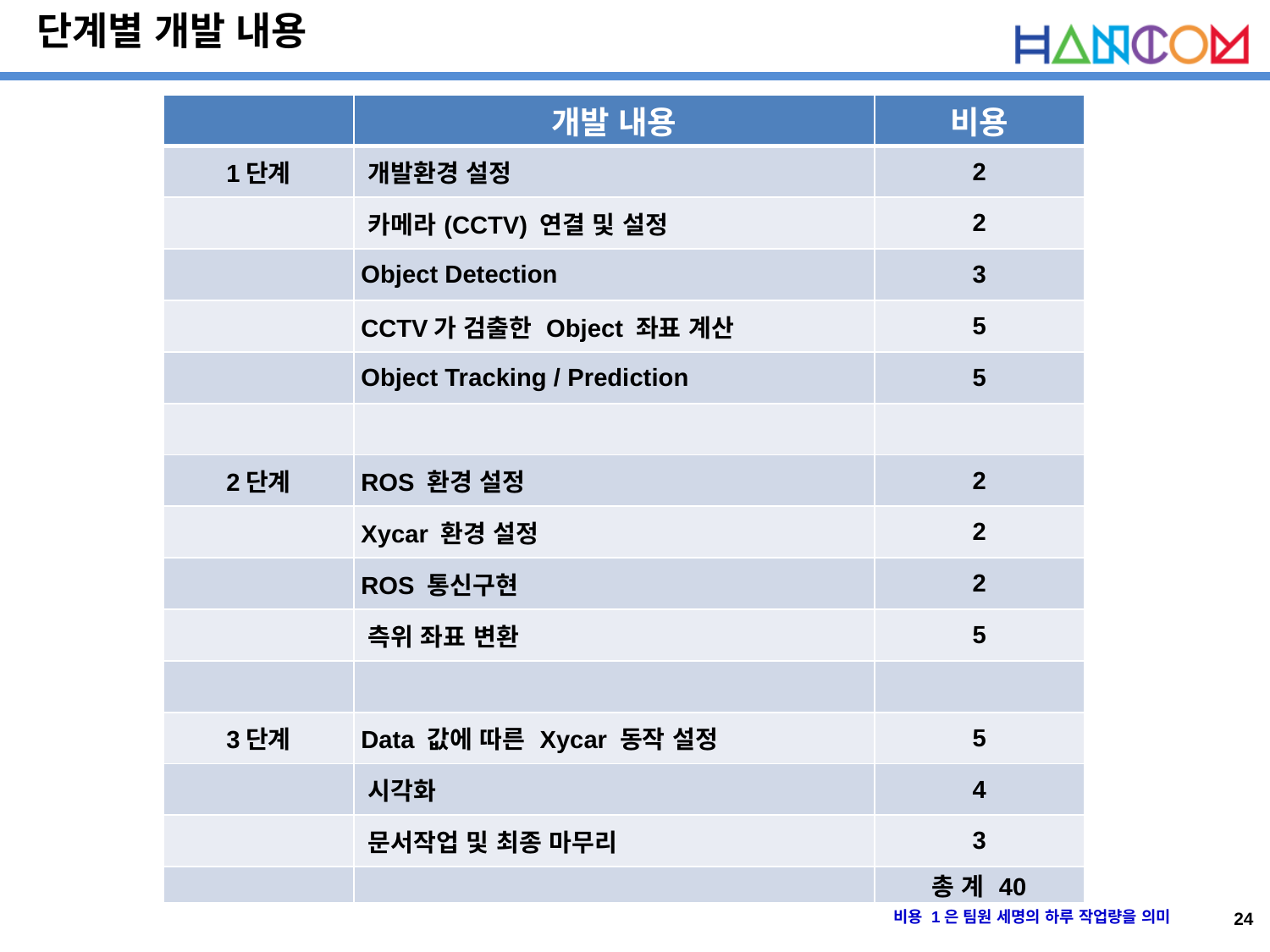

# 단계별 개발 내용
|  | 개발 내용 | 비용 |
| --- | --- | --- |
| 1단계 | 개발환경 설정 | 2 |
|  | 카메라(CCTV) 연결 및 설정 | 2 |
|  | Object Detection | 3 |
|  | CCTV가 검출한 Object 좌표 계산 | 5 |
|  | Object Tracking / Prediction | 5 |
|  |  |  |
| 2단계 | ROS 환경 설정 | 2 |
|  | Xycar 환경 설정 | 2 |
|  | ROS 통신구현 | 2 |
|  | 측위 좌표 변환 | 5 |
|  |  |  |
| 3단계 | Data 값에 따른 Xycar 동작 설정 | 5 |
|  | 시각화 | 4 |
|  | 문서작업 및 최종 마무리 | 3 |
|  |  | 총 계 40 |
비용 1은 팀원 세명의 하루 작업량을 의미
24